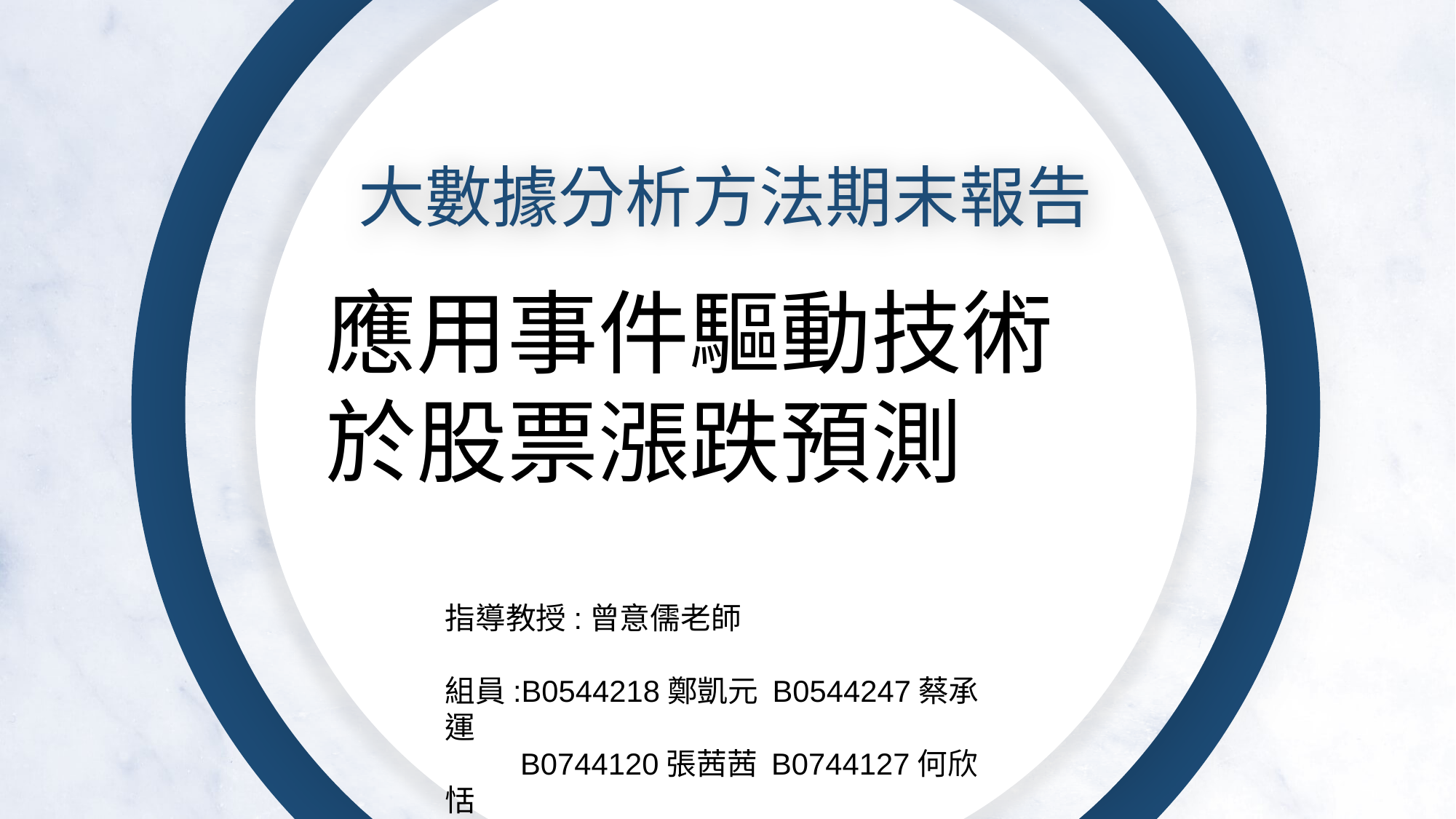

大數據分析方法期末報告
應用事件驅動技術於股票漲跌預測
指導教授:曾意儒老師

組員:B0544218鄭凱元 B0544247蔡承運
         B0744120張茜茜 B0744127何欣恬